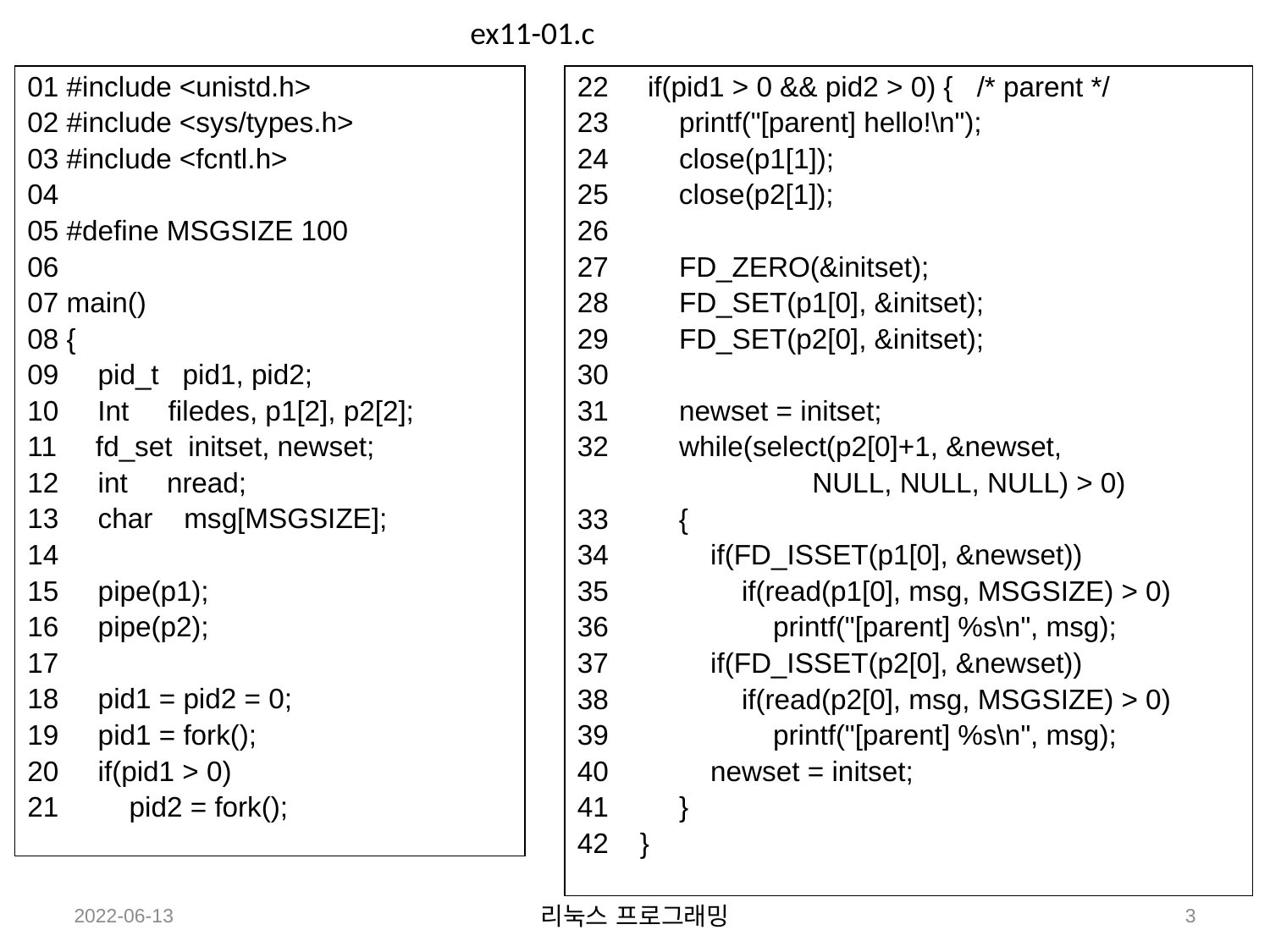

ex11-01.c
01 #include <unistd.h>
02 #include <sys/types.h>
03 #include <fcntl.h>
04
05 #define MSGSIZE 100
06
07 main()
08 {
09     pid_t   pid1, pid2;
10     Int     filedes, p1[2], p2[2];
11     fd_set  initset, newset;
12     int     nread;
13     char    msg[MSGSIZE];
14
15     pipe(p1);
16     pipe(p2);
17
18     pid1 = pid2 = 0;
19     pid1 = fork();
20     if(pid1 > 0)
21         pid2 = fork();
22     if(pid1 > 0 && pid2 > 0) {   /* parent */
23         printf("[parent] hello!\n");
24         close(p1[1]);
25         close(p2[1]);
26
27         FD_ZERO(&initset);
28         FD_SET(p1[0], &initset);
29         FD_SET(p2[0], &initset);
30
31         newset = initset;
32         while(select(p2[0]+1, &newset,
                              NULL, NULL, NULL) > 0)
33         {
34             if(FD_ISSET(p1[0], &newset))
35                 if(read(p1[0], msg, MSGSIZE) > 0)
36                     printf("[parent] %s\n", msg);
37             if(FD_ISSET(p2[0], &newset))
38                 if(read(p2[0], msg, MSGSIZE) > 0)
39                     printf("[parent] %s\n", msg);
40             newset = initset;
41         }
42    }
2022-06-13
리눅스 프로그래밍
3